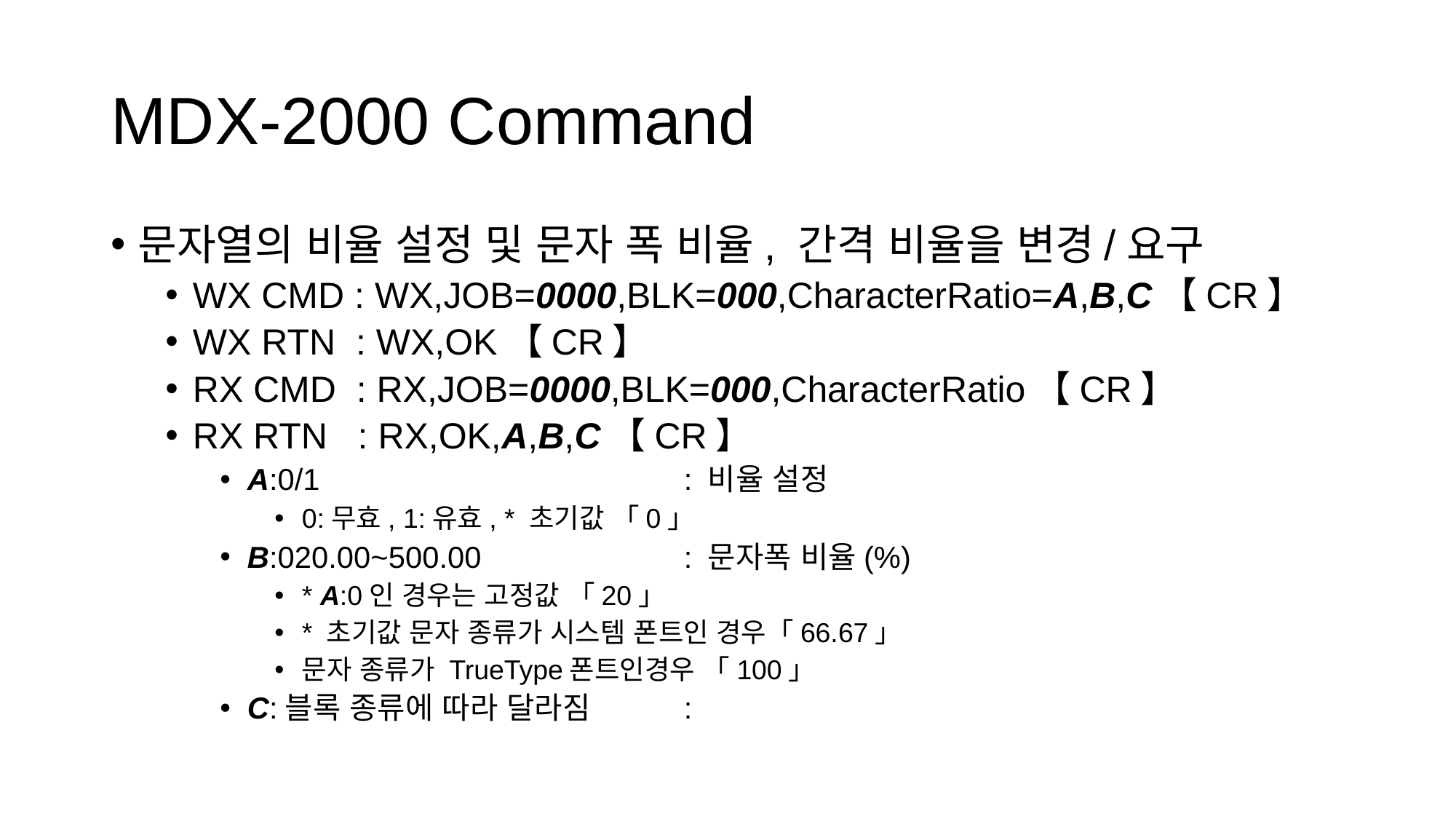

# MDX-2000 Command
문자열의 비율 설정 및 문자 폭 비율, 간격 비율을 변경/요구
WX CMD : WX,JOB=0000,BLK=000,CharacterRatio=A,B,C【CR】
WX RTN  : WX,OK【CR】
RX CMD  : RX,JOB=0000,BLK=000,CharacterRatio【CR】
RX RTN   : RX,OK,A,B,C【CR】
A:0/1				: 비율 설정
0:무효, 1:유효, * 초기값 「0」
B:020.00~500.00		: 문자폭 비율(%)
* A:0인 경우는 고정값 「20」
* 초기값 문자 종류가 시스템 폰트인 경우「66.67」
문자 종류가 TrueType폰트인경우 「100」
C:블록 종류에 따라 달라짐	: